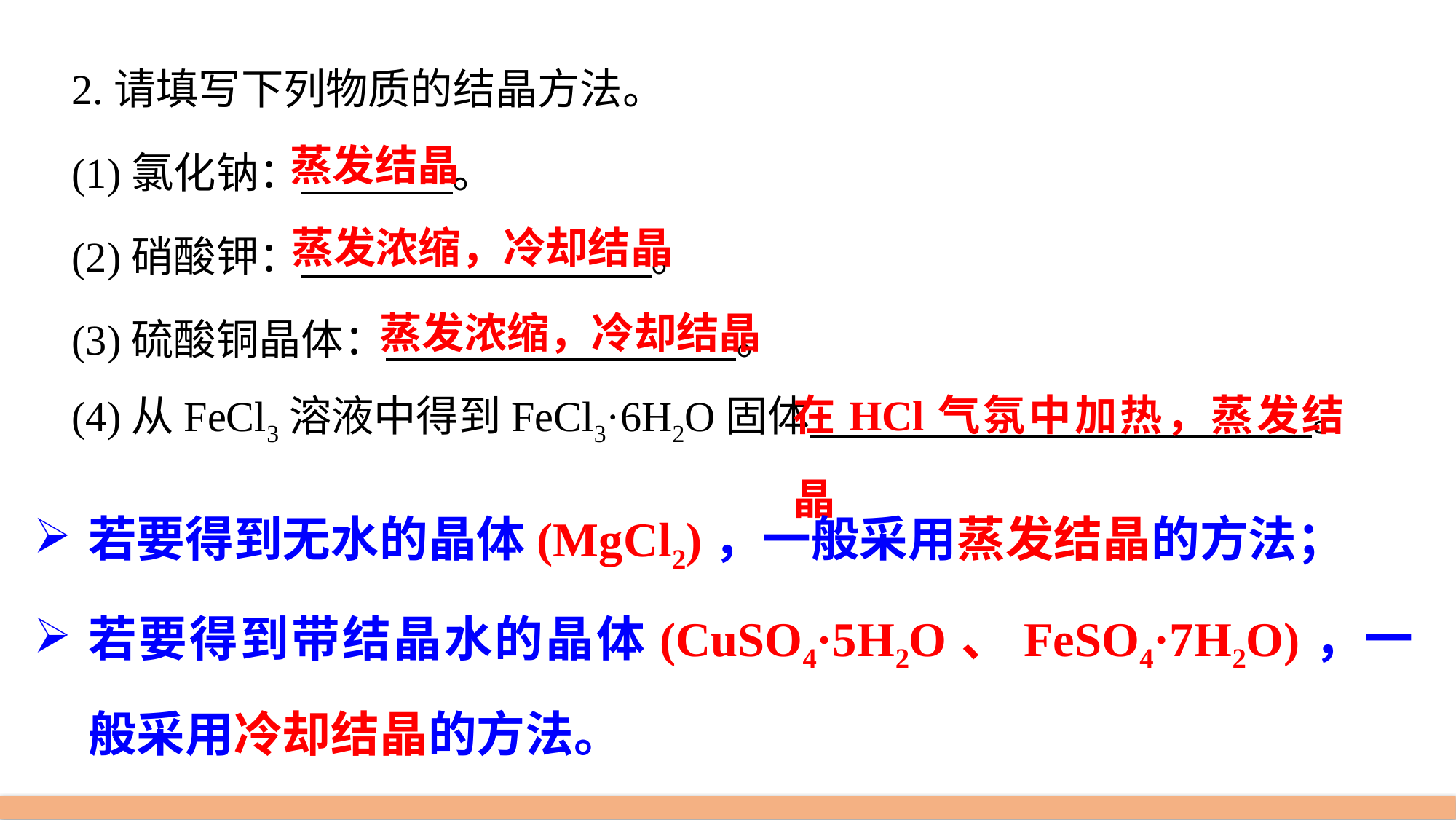

2.请填写下列物质的结晶方法。
(1)氯化钠：                。
(2)硝酸钾：                                     。
(3)硫酸铜晶体：                                     。
(4)从FeCl3溶液中得到FeCl3·6H2O固体                                                     。
蒸发结晶
蒸发浓缩，冷却结晶
蒸发浓缩，冷却结晶
在HCl气氛中加热，蒸发结晶
若要得到无水的晶体(MgCl2)，一般采用蒸发结晶的方法；
若要得到带结晶水的晶体(CuSO4·5H2O、FeSO4·7H2O)，一般采用冷却结晶的方法。